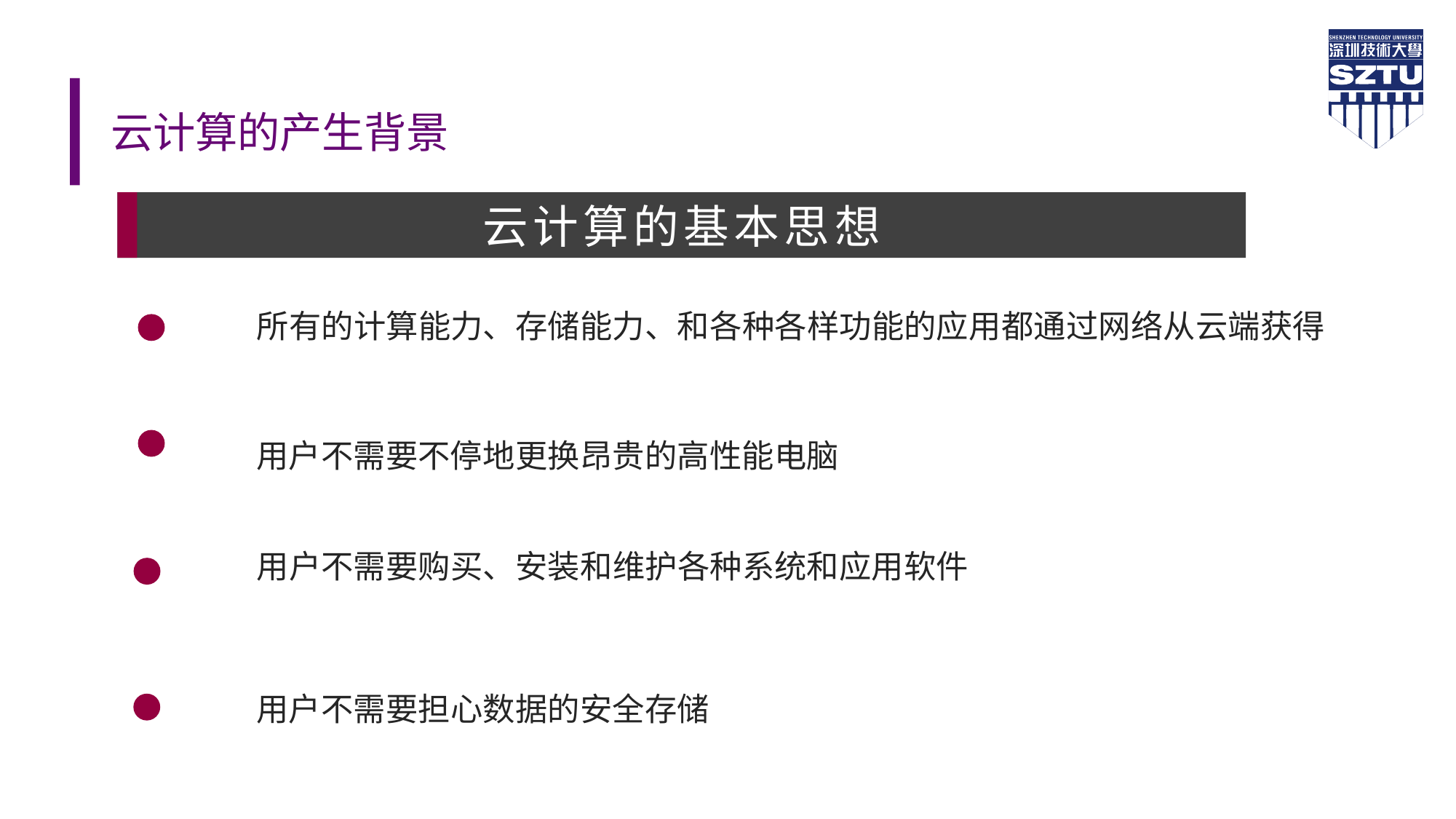

# 云计算的产生背景

云计算的基本思想
所有的计算能力、存储能力、和各种各样功能的应用都通过网络从云端获得

用户不需要不停地更换昂贵的高性能电脑

用户不需要购买、安装和维护各种系统和应用软件

用户不需要担心数据的安全存储